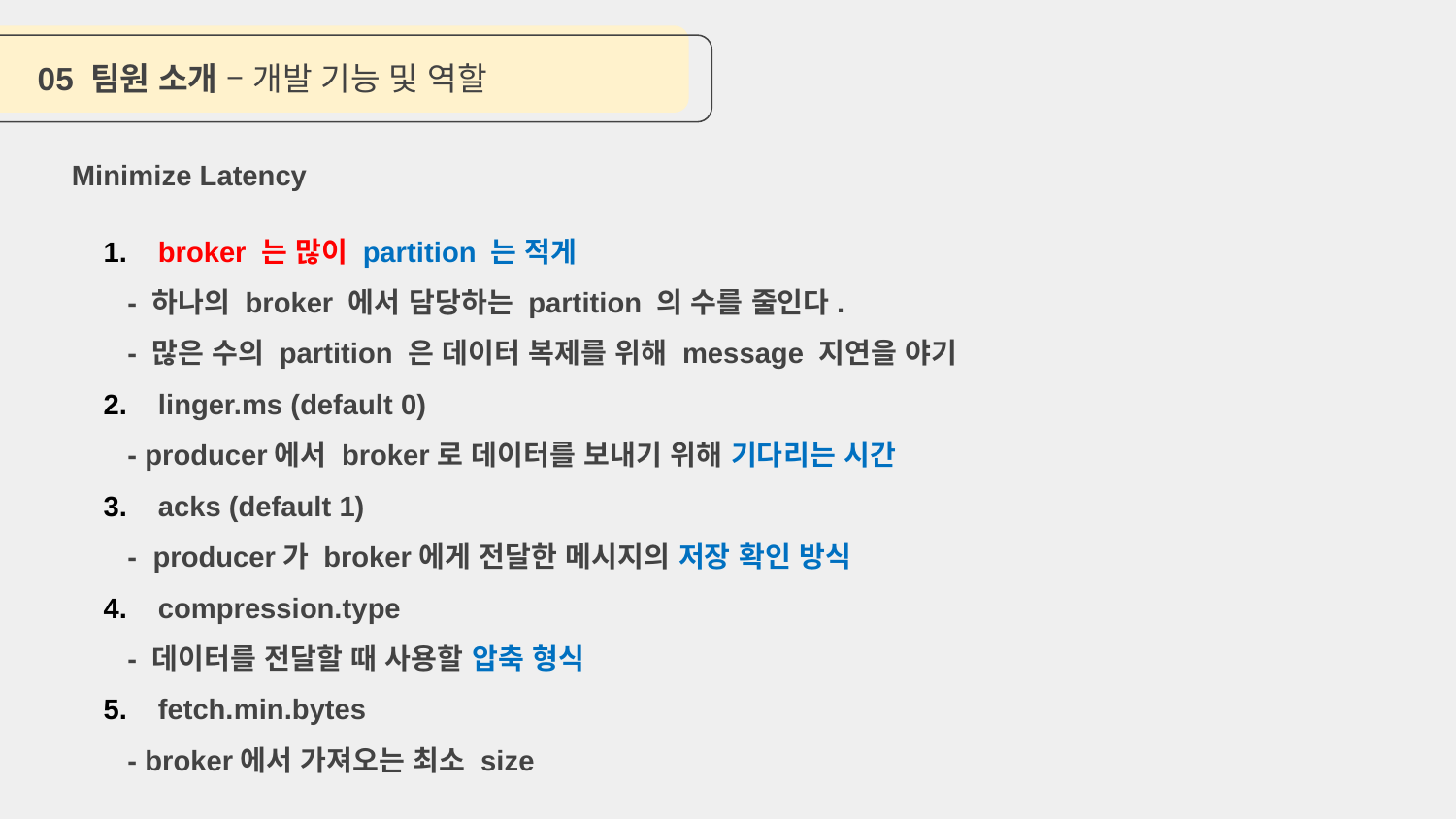

05 팀원 소개 – 개발 기능 및 역할
Minimize Latency

broker 는 많이 partition 는 적게
   - 하나의 broker 에서 담당하는 partition 의 수를 줄인다.
   - 많은 수의 partition 은 데이터 복제를 위해 message 지연을 야기
linger.ms (default 0)
   - producer에서 broker로 데이터를 보내기 위해 기다리는 시간
acks (default 1)
   -  producer가 broker에게 전달한 메시지의 저장 확인 방식
compression.type
   - 데이터를 전달할 때 사용할 압축 형식
fetch.min.bytes
   - broker에서 가져오는 최소 size